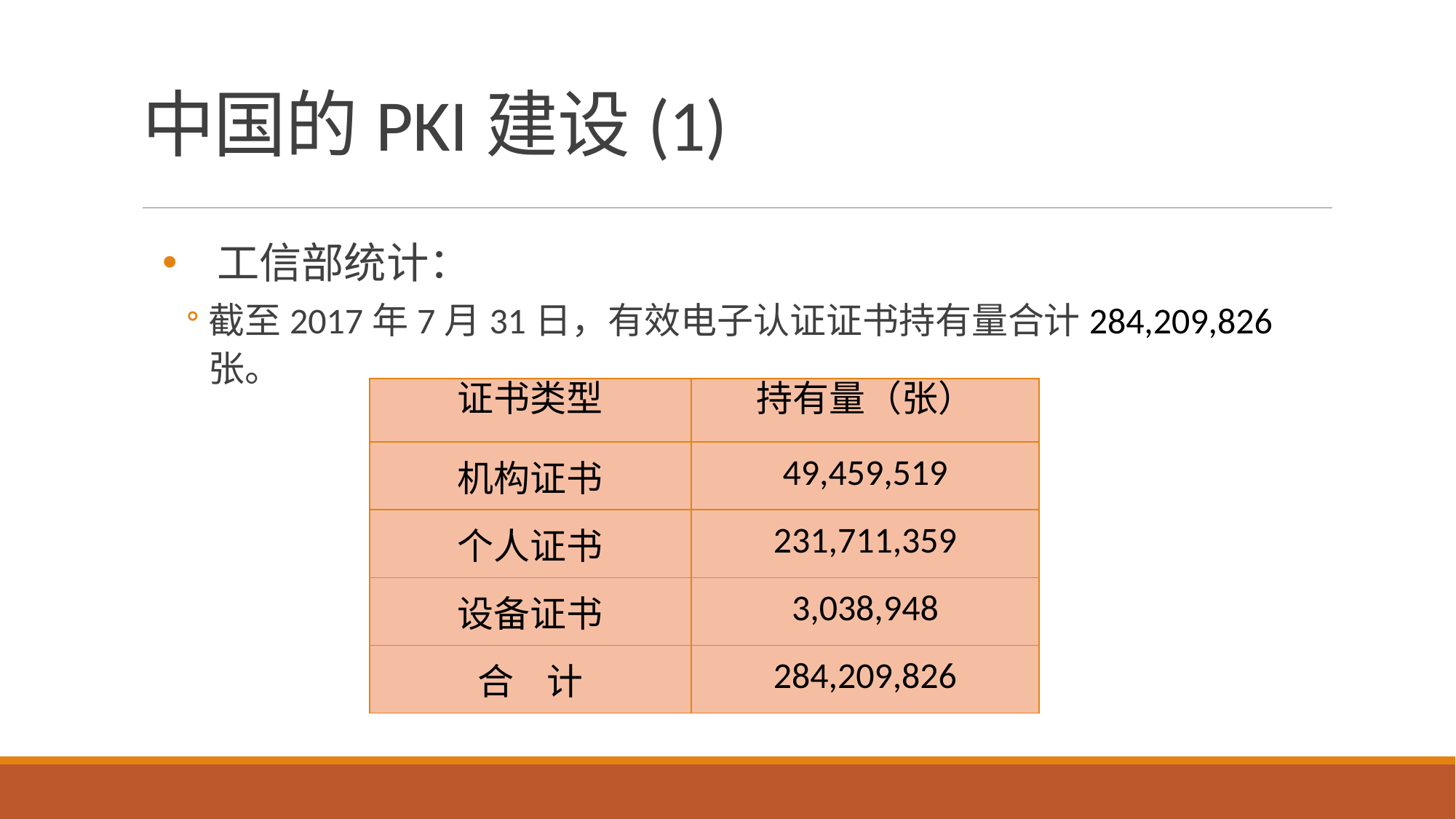

# 中国的PKI建设(1)
工信部统计：
截至2017年7月31日，有效电子认证证书持有量合计284,209,826张。
| 证书类型 | 持有量（张） |
| --- | --- |
| 机构证书 | 49,459,519 |
| 个人证书 | 231,711,359 |
| 设备证书 | 3,038,948 |
| 合    计 | 284,209,826 |